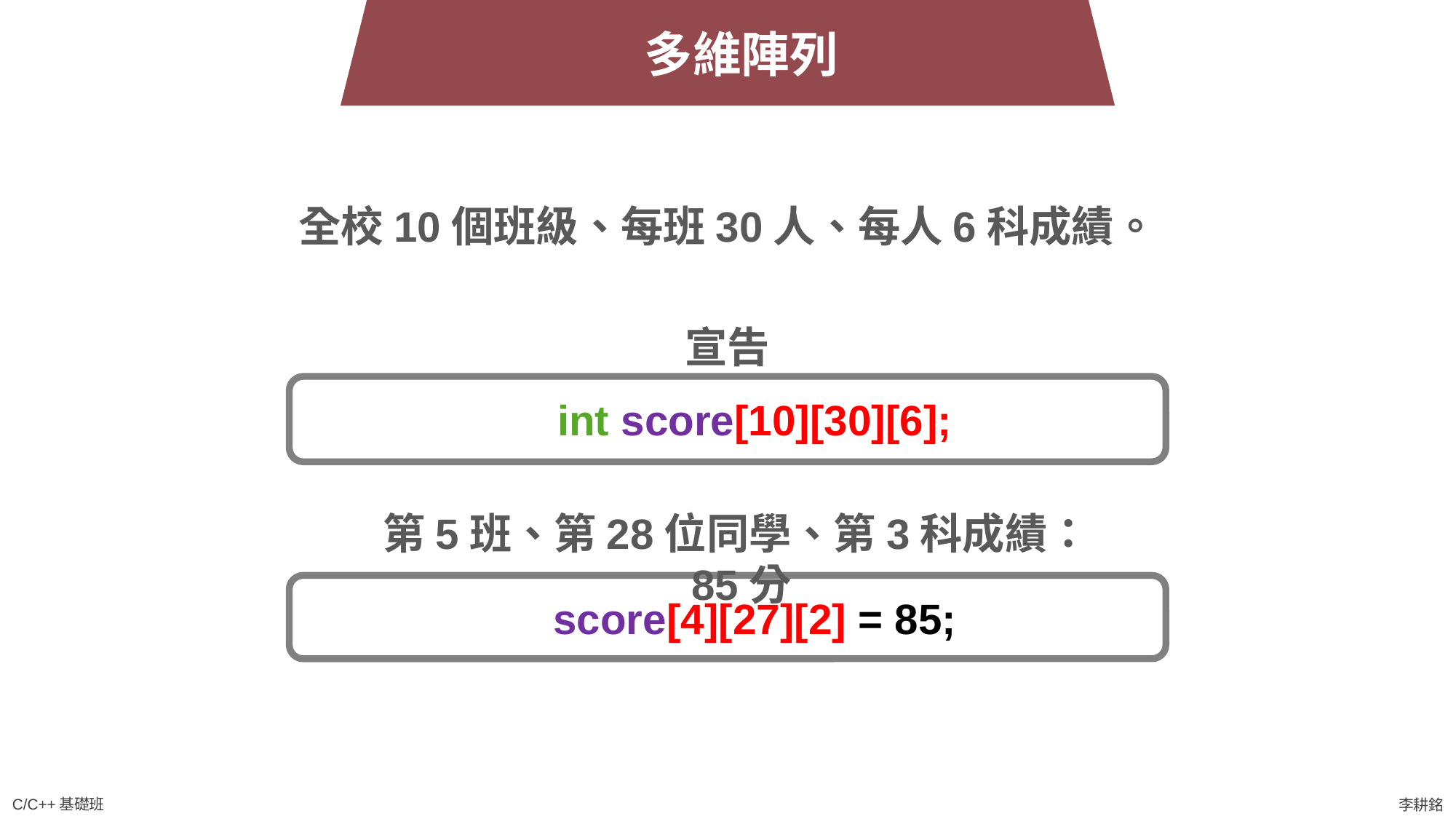

多維陣列
全校10個班級、每班30人、每人6科成績。
宣告
int score[10][30][6];
第5班、第28位同學、第3科成績：85分
score[4][27][2] = 85;
C/C++基礎班
李耕銘